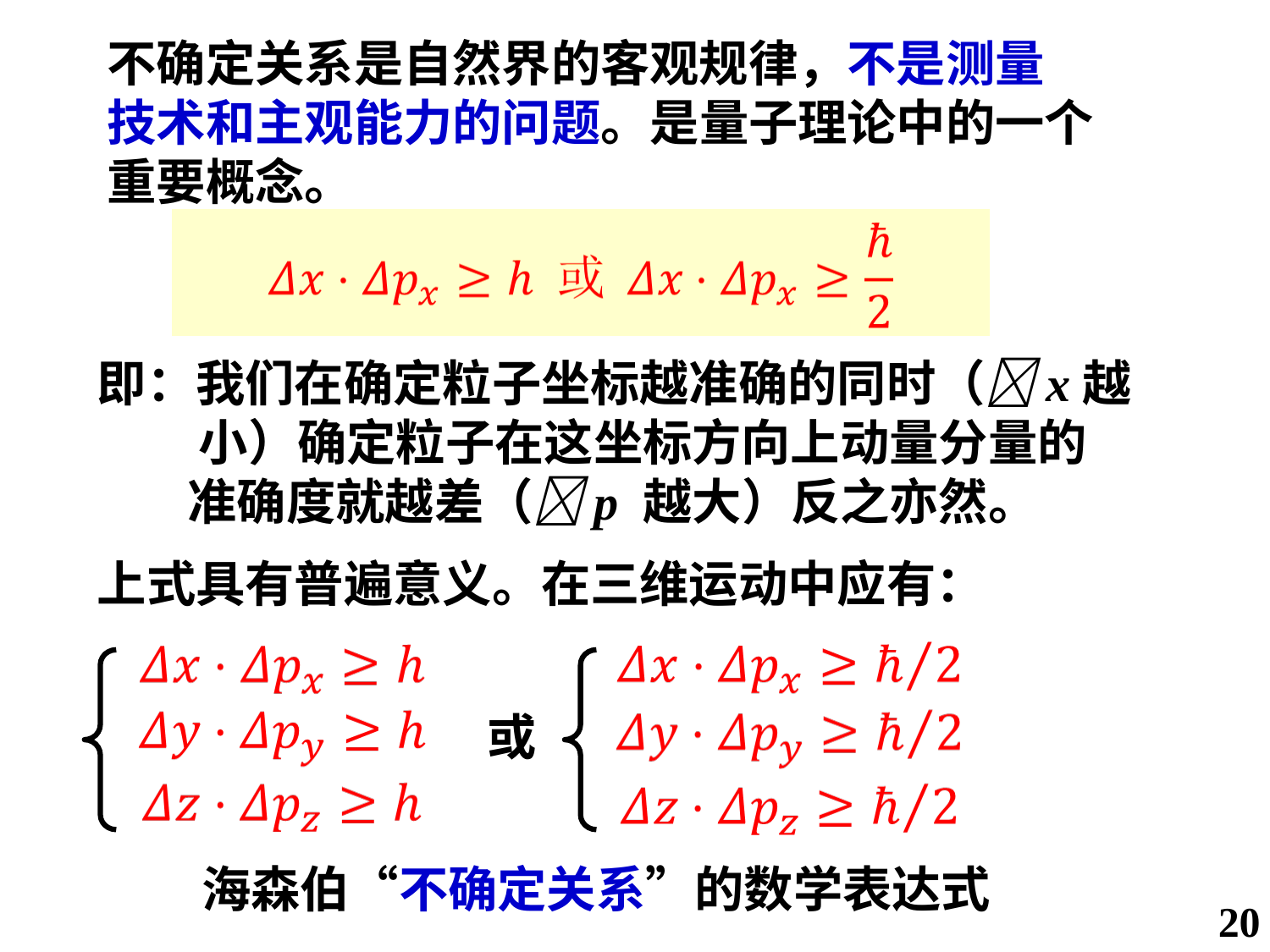

不确定关系是自然界的客观规律，不是测量
技术和主观能力的问题。是量子理论中的一个
重要概念。

即：我们在确定粒子坐标越准确的同时（Δx越
        小）确定粒子在这坐标方向上动量分量的
       准确度就越差（Δp 越大）反之亦然。
上式具有普遍意义。在三维运动中应有：

或
海森伯“不确定关系”的数学表达式
20